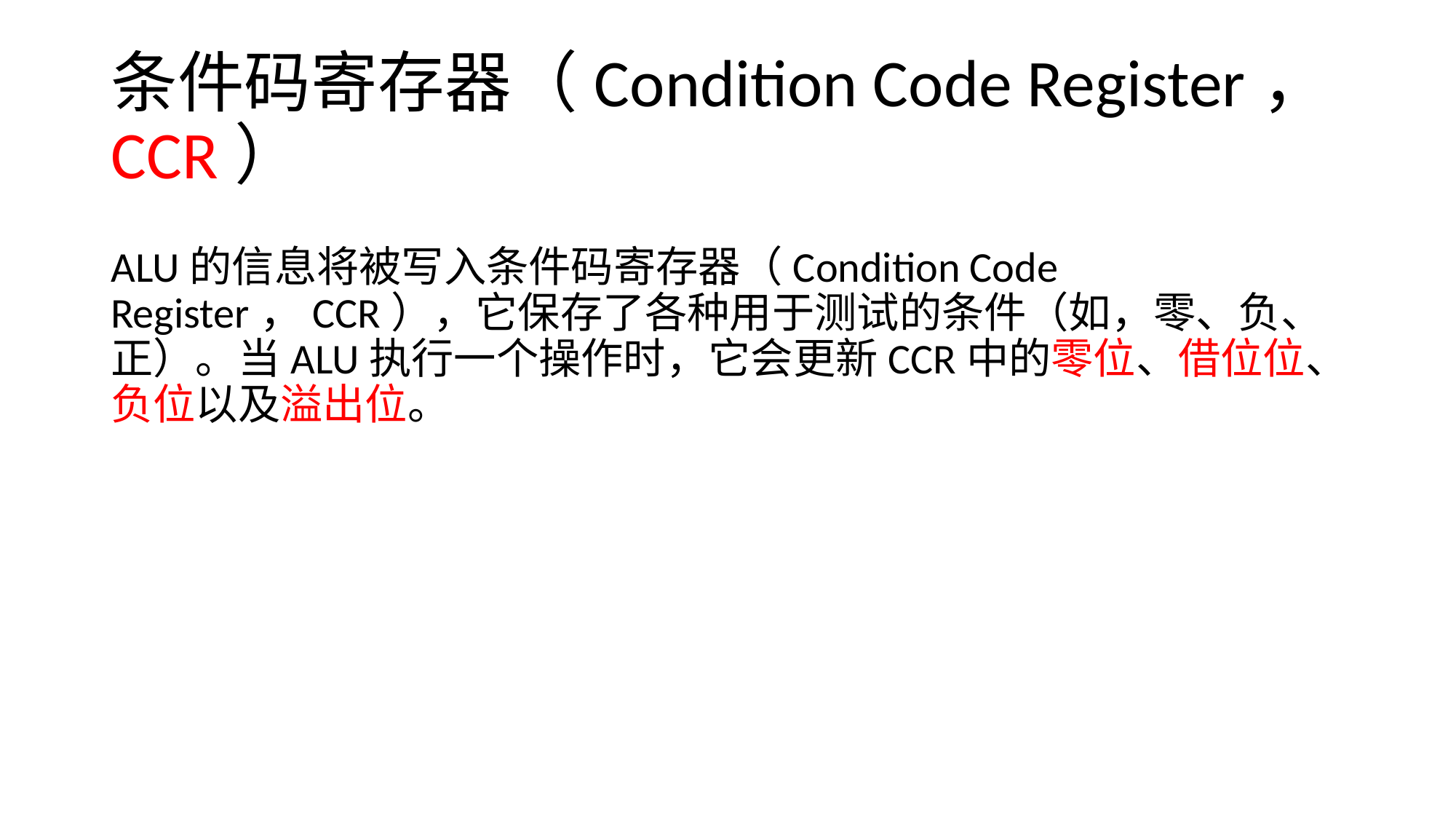

# 条件码寄存器（Condition Code Register，CCR）

ALU的信息将被写入条件码寄存器（Condition Code Register，CCR），它保存了各种用于测试的条件（如，零、负、正）。当ALU执行一个操作时，它会更新CCR中的零位、借位位、负位以及溢出位。